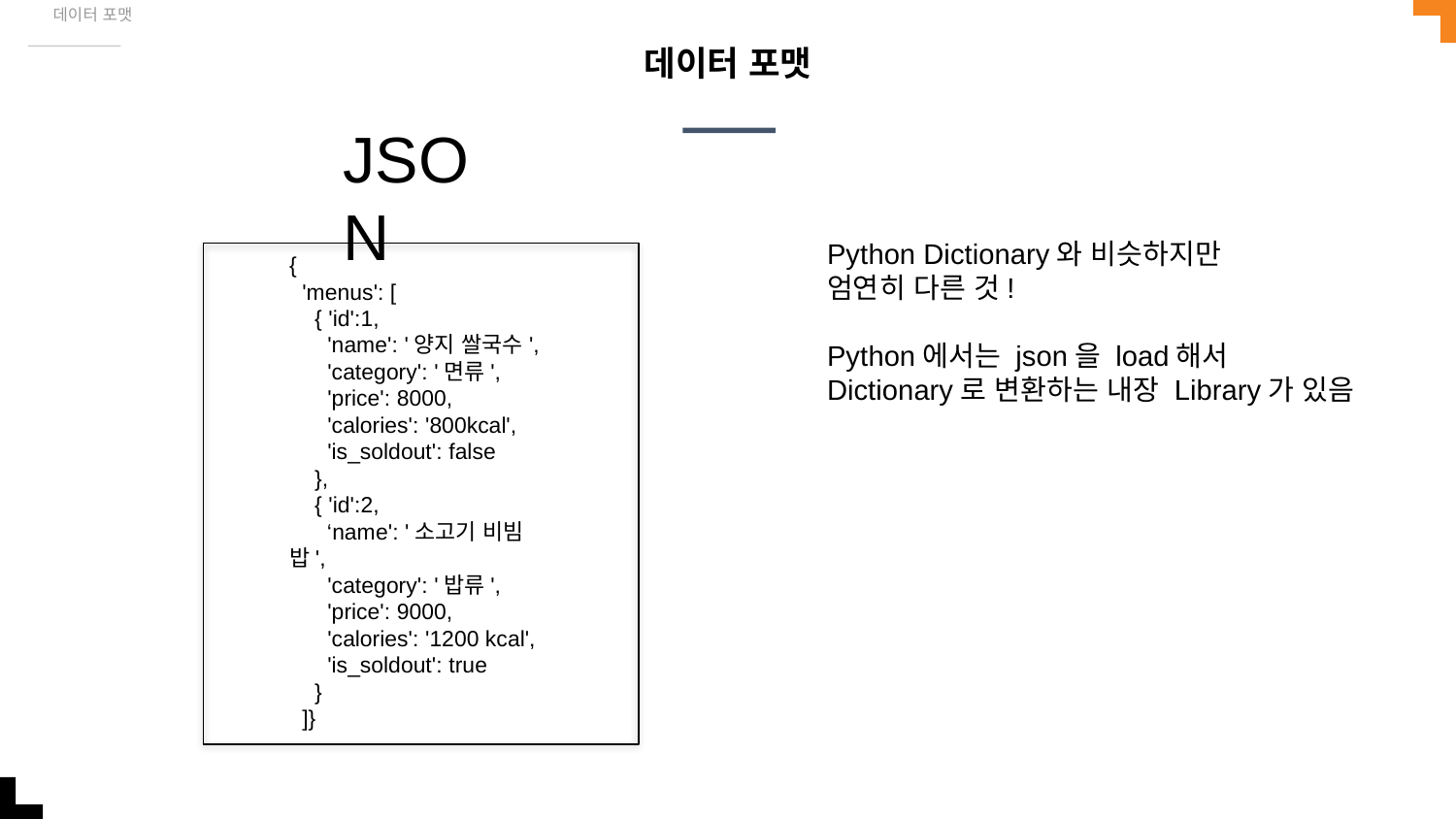

데이터 포맷
# 데이터 포맷
JSON

{
  'menus': [
    { 'id':1,
      'name': '양지 쌀국수',
      'category': '면류',
      'price': 8000,
      'calories': '800kcal',
      'is_soldout': false
    },
    { 'id':2,
      ‘name': '소고기 비빔밥',
      'category': '밥류',
      'price': 9000,
      'calories': '1200 kcal',
      'is_soldout': true
    }
  ]}
Python Dictionary와 비슷하지만
엄연히 다른 것!

Python에서는 json을 load해서
Dictionary로 변환하는 내장 Library가 있음